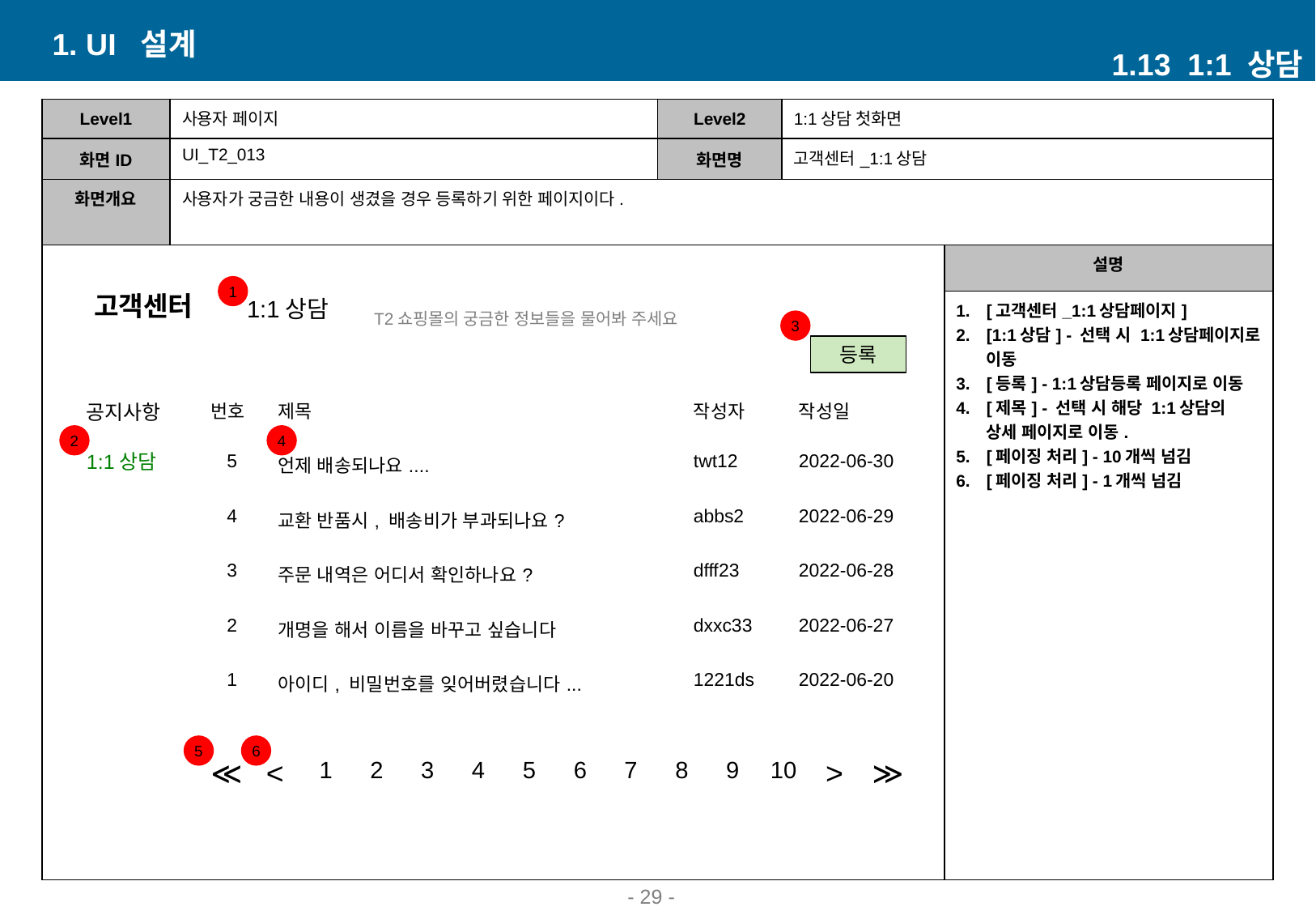

1. UI  설계
1.13  1:1 상담
| Level1 | 사용자 페이지 | Level2 | 1:1상담 첫화면 |  |
| --- | --- | --- | --- | --- |
| 화면ID | UI\_T2\_013 | 화면명 | 고객센터\_1:1상담 |  |
| 화면개요 | 사용자가 궁금한 내용이 생겼을 경우 등록하기 위한 페이지이다. |  |  |  |
|  |  |  |  | 설명 |
|  |  |  |  | [고객센터\_1:1상담페이지] [1:1상담] - 선택 시 1:1상담페이지로 이동 [등록] - 1:1상담등록 페이지로 이동 [제목] - 선택 시 해당 1:1상담의 상세 페이지로 이동. [페이징 처리] - 10개씩 넘김 [페이징 처리] - 1개씩 넘김 |
1
고객센터
1:1상담
T2쇼핑몰의 궁금한 정보들을 물어봐 주세요
3
등록
| 공지사항 |
| --- |
| 1:1상담 |
| 번호 | 제목 | 작성자 | 작성일 |
| --- | --- | --- | --- |
| 5 | 언제 배송되나요.... | twt12 | 2022-06-30 |
| 4 | 교환 반품시, 배송비가 부과되나요? | abbs2 | 2022-06-29 |
| 3 | 주문 내역은 어디서 확인하나요? | dfff23 | 2022-06-28 |
| 2 | 개명을 해서 이름을 바꾸고 싶습니다 | dxxc33 | 2022-06-27 |
| 1 | 아이디, 비밀번호를 잊어버렸습니다... | 1221ds | 2022-06-20 |
2
4
5
6
| ≪ | < | 1 | 2 | 3 | 4 | 5 | 6 | 7 | 8 | 9 | 10 | > | ≫ |
| --- | --- | --- | --- | --- | --- | --- | --- | --- | --- | --- | --- | --- | --- |
- 29 -